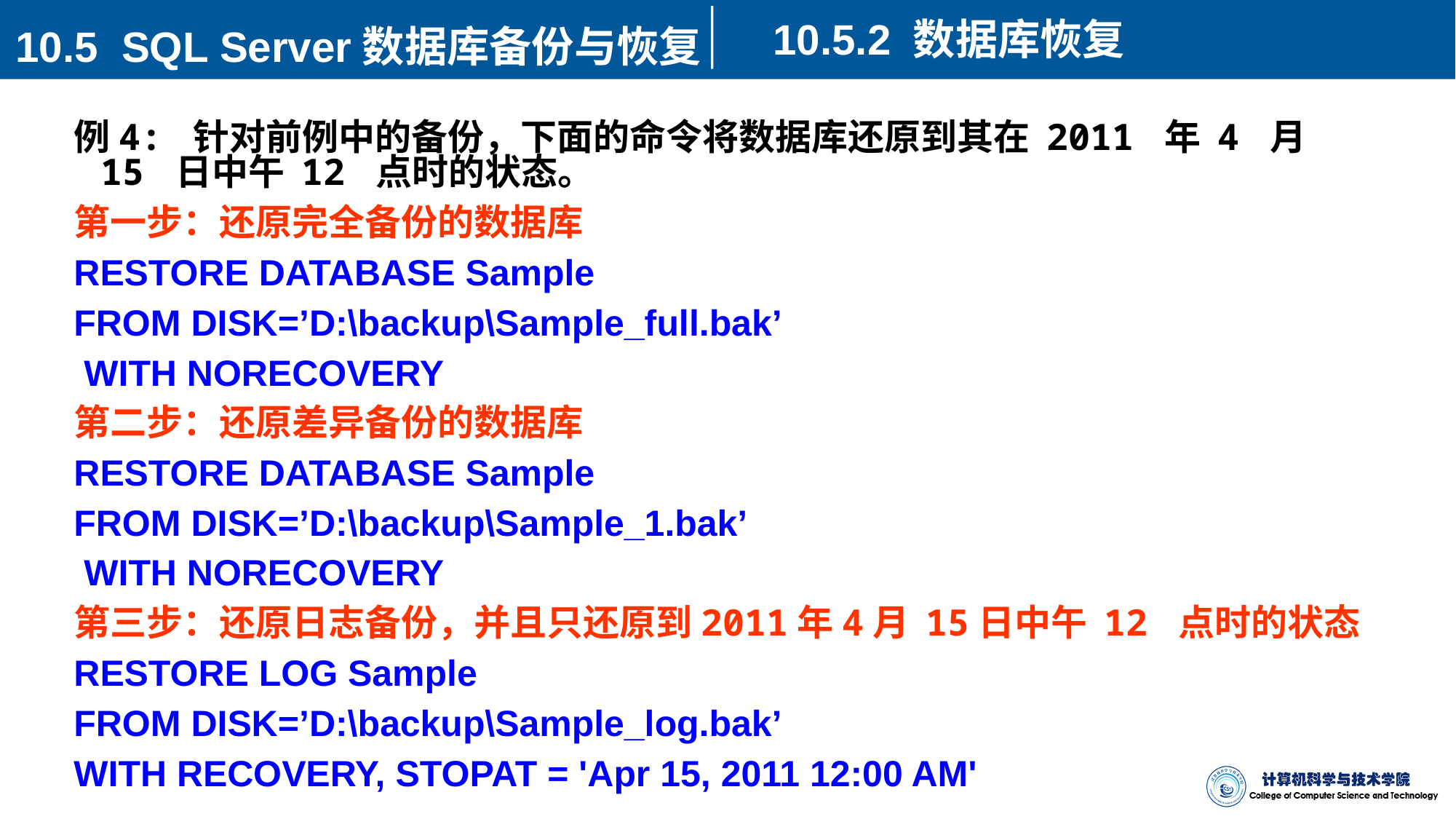

10.5.2 数据库恢复
10.5  SQL Server数据库备份与恢复
例4: 针对前例中的备份，下面的命令将数据库还原到其在 2011 年 4 月 15 日中午 12 点时的状态。
第一步：还原完全备份的数据库
RESTORE DATABASE Sample
FROM DISK=’D:\backup\Sample_full.bak’
 WITH NORECOVERY
第二步：还原差异备份的数据库
RESTORE DATABASE Sample
FROM DISK=’D:\backup\Sample_1.bak’
 WITH NORECOVERY
第三步：还原日志备份，并且只还原到2011年4月 15日中午 12 点时的状态
RESTORE LOG Sample
FROM DISK=’D:\backup\Sample_log.bak’
WITH RECOVERY, STOPAT = 'Apr 15, 2011 12:00 AM'